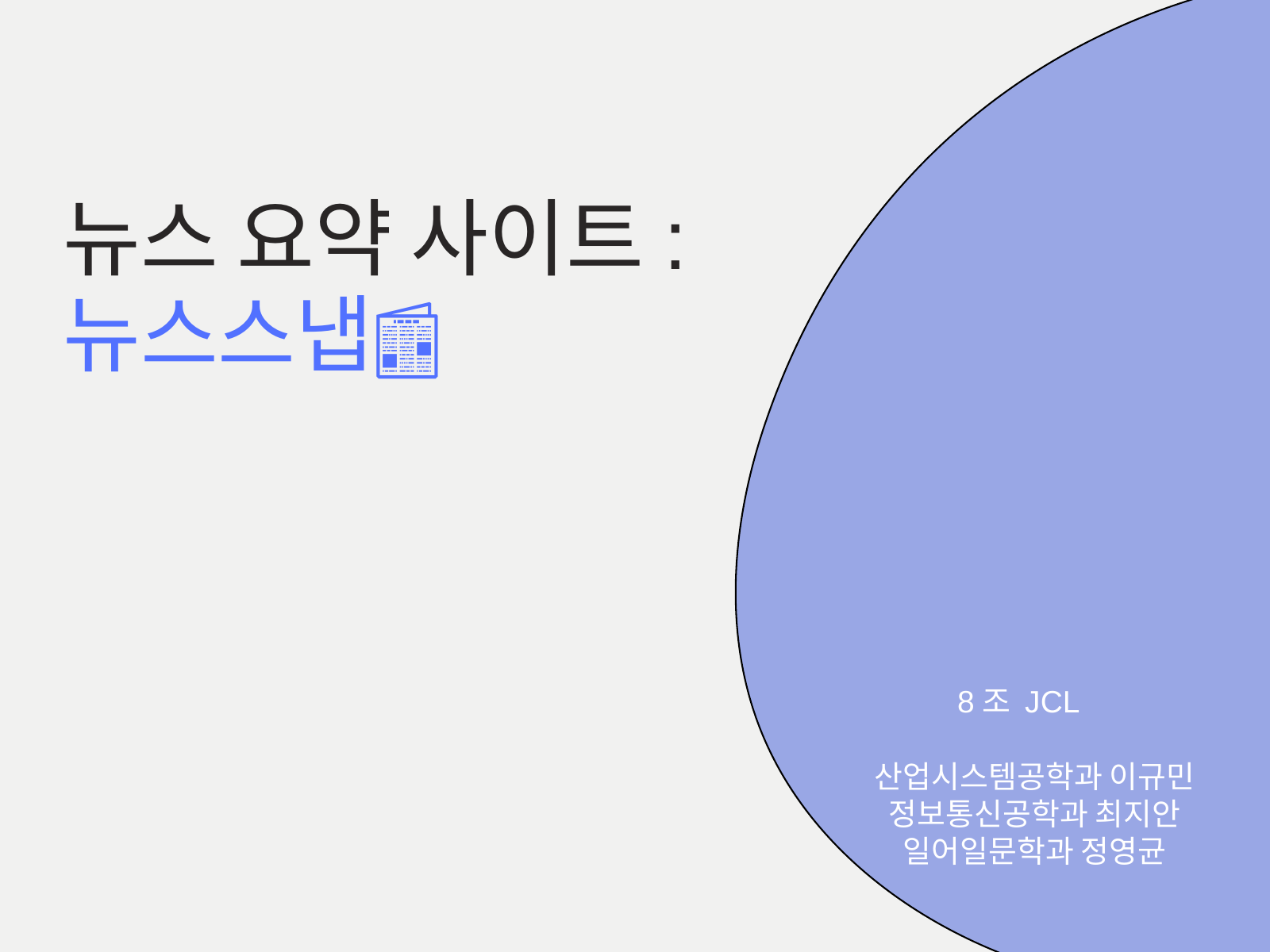

뉴스 요약 사이트:
뉴스스냅📰
8조 JCL
산업시스템공학과 이규민
정보통신공학과 최지안
일어일문학과 정영균